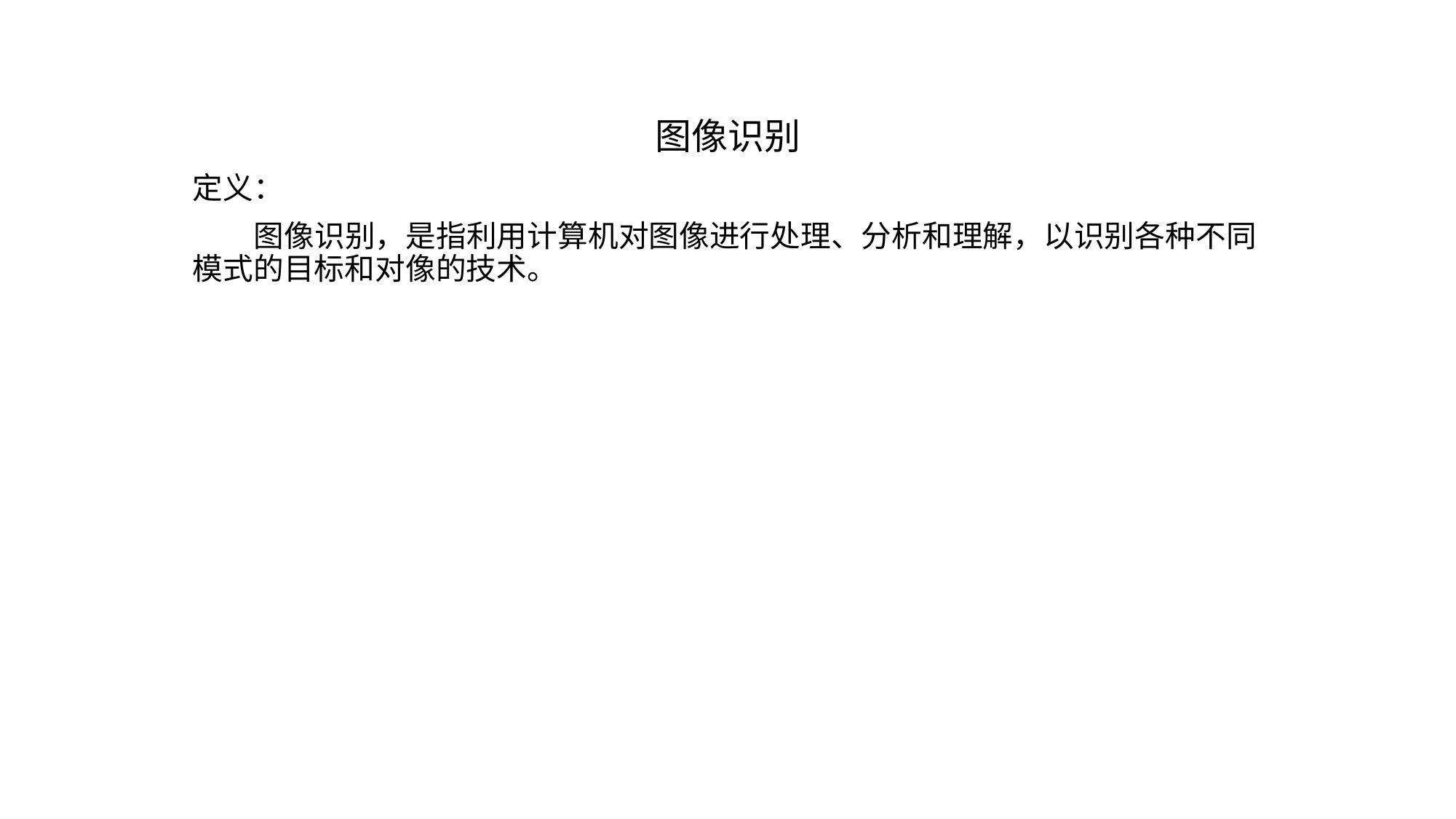

图像识别
定义：
        图像识别，是指利用计算机对图像进行处理、分析和理解，以识别各种不同模式的目标和对像的技术。